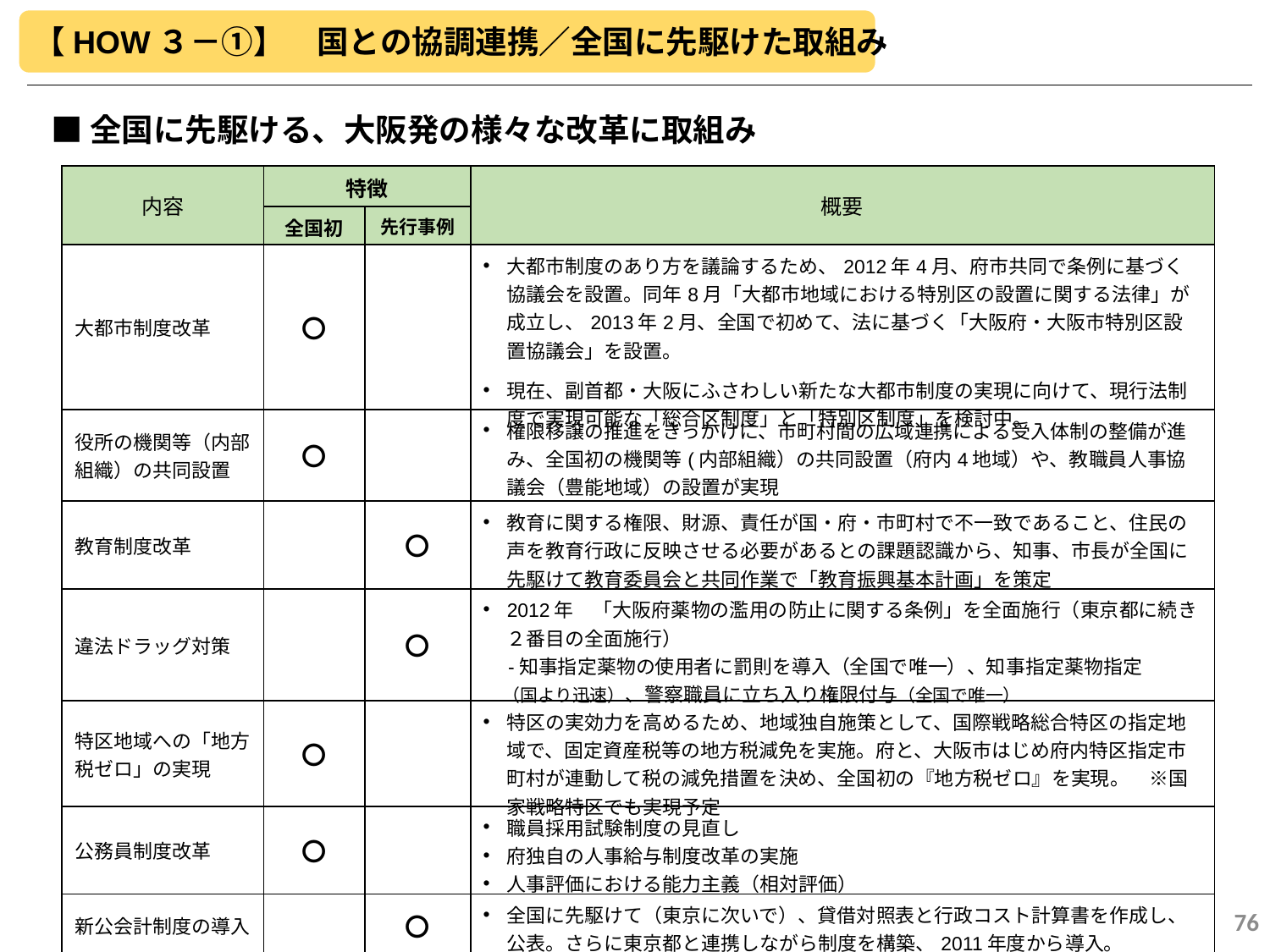

【HOW３－①】　国との協調連携／全国に先駆けた取組み
■全国に先駆ける、大阪発の様々な改革に取組み
| 内容 | 特徴 |  | 概要 |
| --- | --- | --- | --- |
|  | 全国初 | 先行事例 |  |
| 大都市制度改革 | 〇 |  | 大都市制度のあり方を議論するため、2012年4月、府市共同で条例に基づく協議会を設置。同年8月「大都市地域における特別区の設置に関する法律」が成立し、2013年2月、全国で初めて、法に基づく「大阪府・大阪市特別区設置協議会」を設置。 現在、副首都・大阪にふさわしい新たな大都市制度の実現に向けて、現行法制度で実現可能な「総合区制度」と「特別区制度」を検討中。 |
| 役所の機関等（内部組織）の共同設置 | 〇 |  | 権限移譲の推進をきっかけに、市町村間の広域連携による受入体制の整備が進み、全国初の機関等(内部組織）の共同設置（府内4地域）や、教職員人事協議会（豊能地域）の設置が実現 |
| 教育制度改革 |  | 〇 | 教育に関する権限、財源、責任が国・府・市町村で不一致であること、住民の声を教育行政に反映させる必要があるとの課題認識から、知事、市長が全国に先駆けて教育委員会と共同作業で「教育振興基本計画」を策定 |
| 違法ドラッグ対策 |  | 〇 | 2012年　「大阪府薬物の濫用の防止に関する条例」を全面施行（東京都に続き２番目の全面施行） 　-知事指定薬物の使用者に罰則を導入（全国で唯一）、知事指定薬物指定　 　（国より迅速）、警察職員に立ち入り権限付与（全国で唯一） |
| 特区地域への「地方税ゼロ」の実現 | 〇 |  | 特区の実効力を高めるため、地域独自施策として、国際戦略総合特区の指定地域で、固定資産税等の地方税減免を実施。府と、大阪市はじめ府内特区指定市町村が連動して税の減免措置を決め、全国初の『地方税ゼロ』を実現。　※国家戦略特区でも実現予定 |
| 公務員制度改革 | 〇 |  | 職員採用試験制度の見直し 府独自の人事給与制度改革の実施 人事評価における能力主義（相対評価） |
| 新公会計制度の導入 |  | 〇 | 全国に先駆けて（東京に次いで）、貸借対照表と行政コスト計算書を作成し、公表。さらに東京都と連携しながら制度を構築、2011年度から導入。 |
76